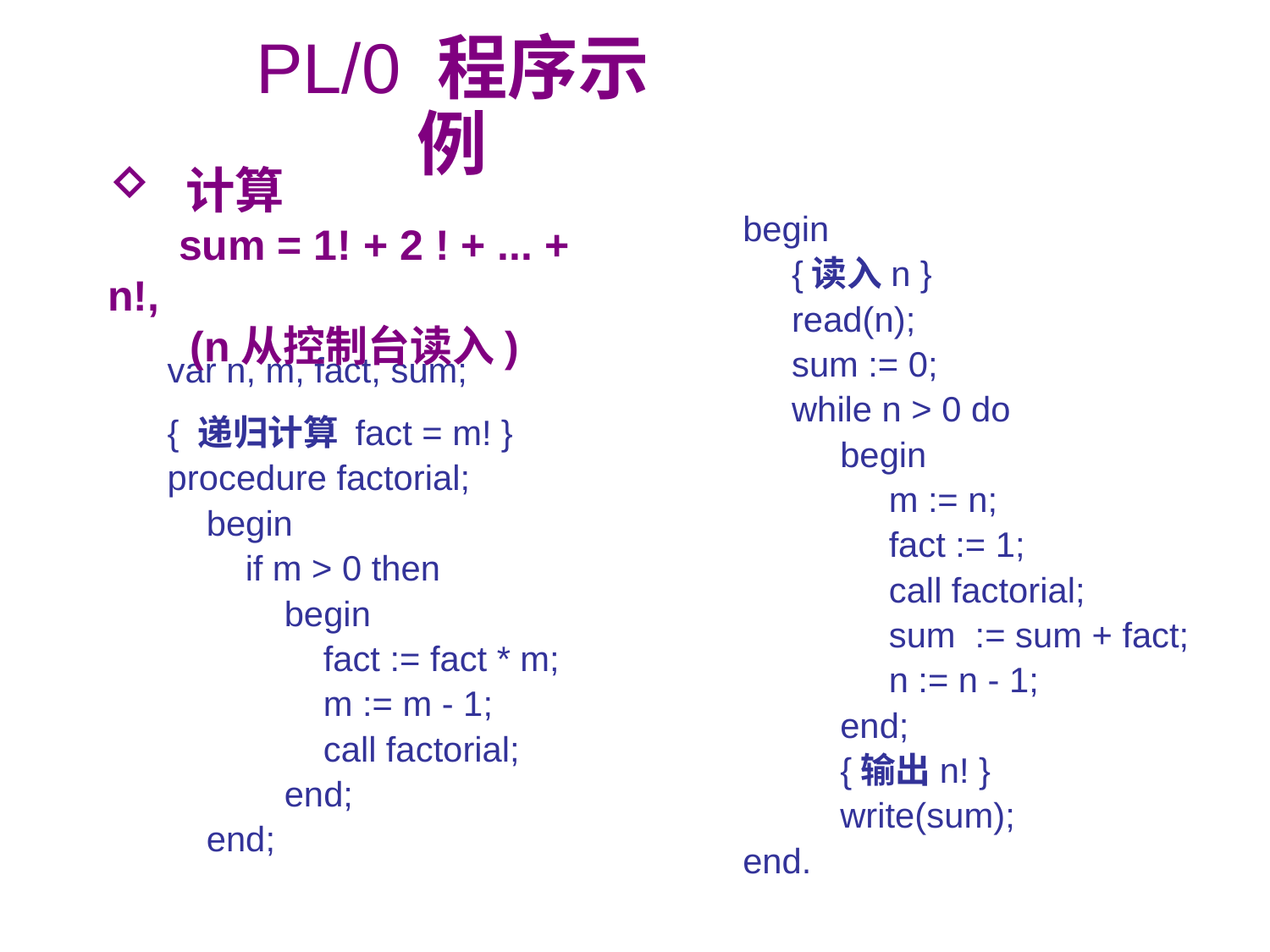

PL/0 程序示例
  计算
        sum = 1! + 2 ! + ... + n!,
       (n从控制台读入)
begin
     {读入n }
     read(n);
     sum := 0;
     while n > 0 do
          begin
               m := n;
               fact := 1;
               call factorial;
               sum  := sum + fact;
               n := n - 1;
          end;
          {输出n! }
          write(sum);
end.

var n, m, fact, sum;

{ 递归计算 fact = m! }
procedure factorial;
    begin
        if m > 0 then
            begin
                fact := fact * m;
                m := m - 1;
                call factorial;
            end;
    end;